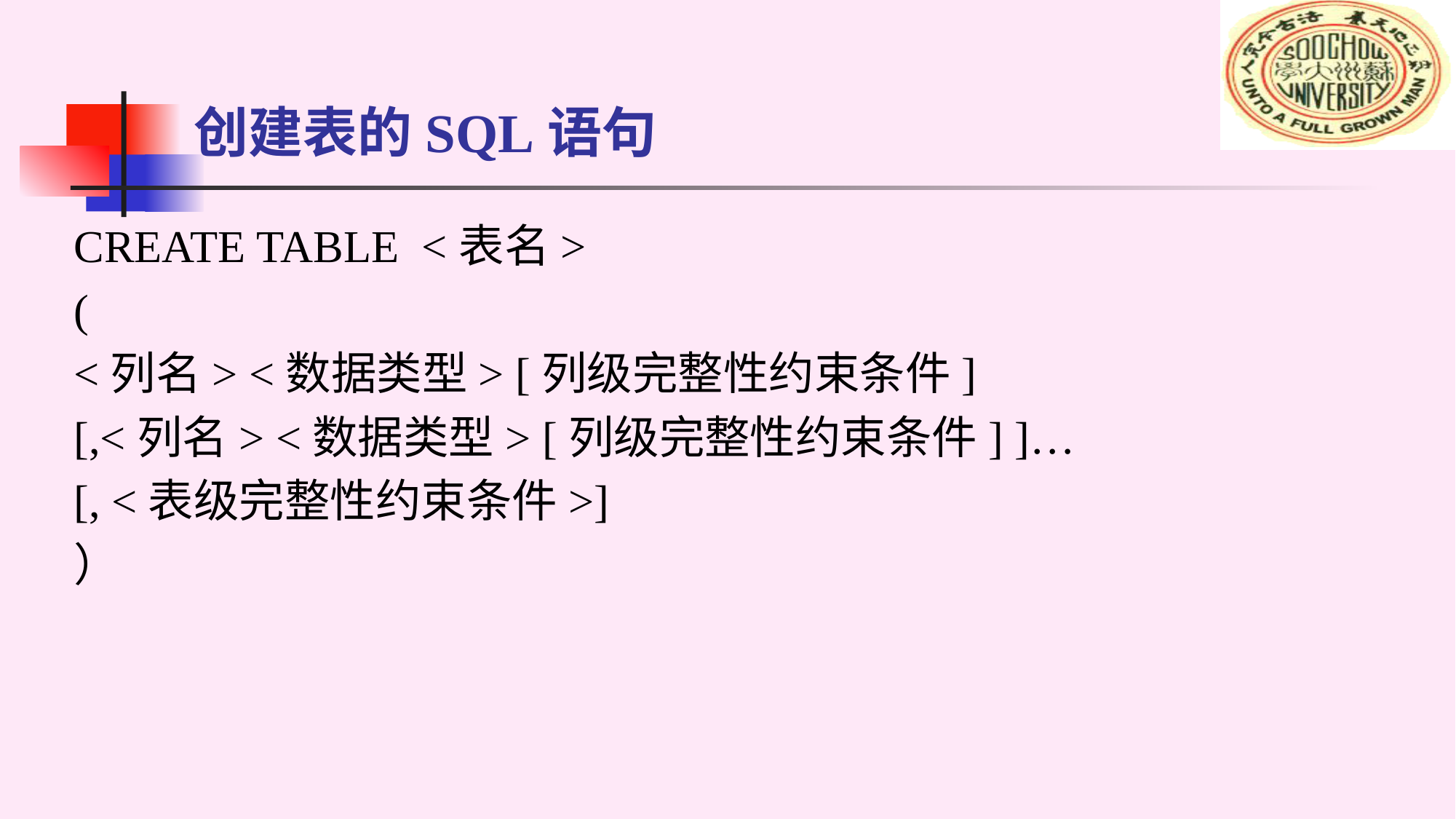

# 创建表的SQL语句
CREATE TABLE  <表名>
(
<列名> <数据类型> [列级完整性约束条件]
[,<列名> <数据类型> [列级完整性约束条件] ]…
[, <表级完整性约束条件>]
）